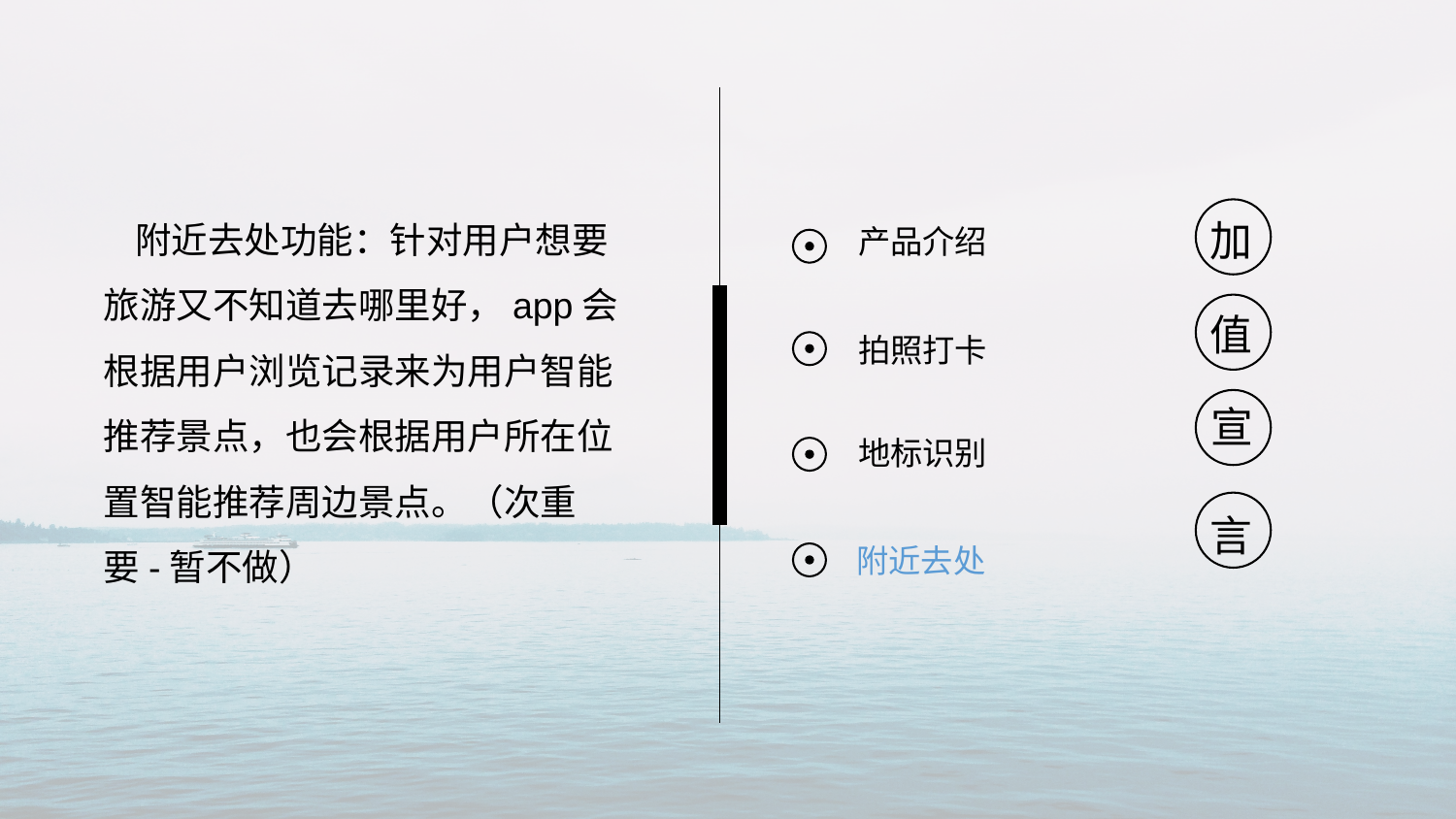

附近去处功能：针对用户想要旅游又不知道去哪里好，app会根据用户浏览记录来为用户智能推荐景点，也会根据用户所在位置智能推荐周边景点。（次重要-暂不做）

加
产品介绍

值
拍照打卡

宣
地标识别

言
附近去处